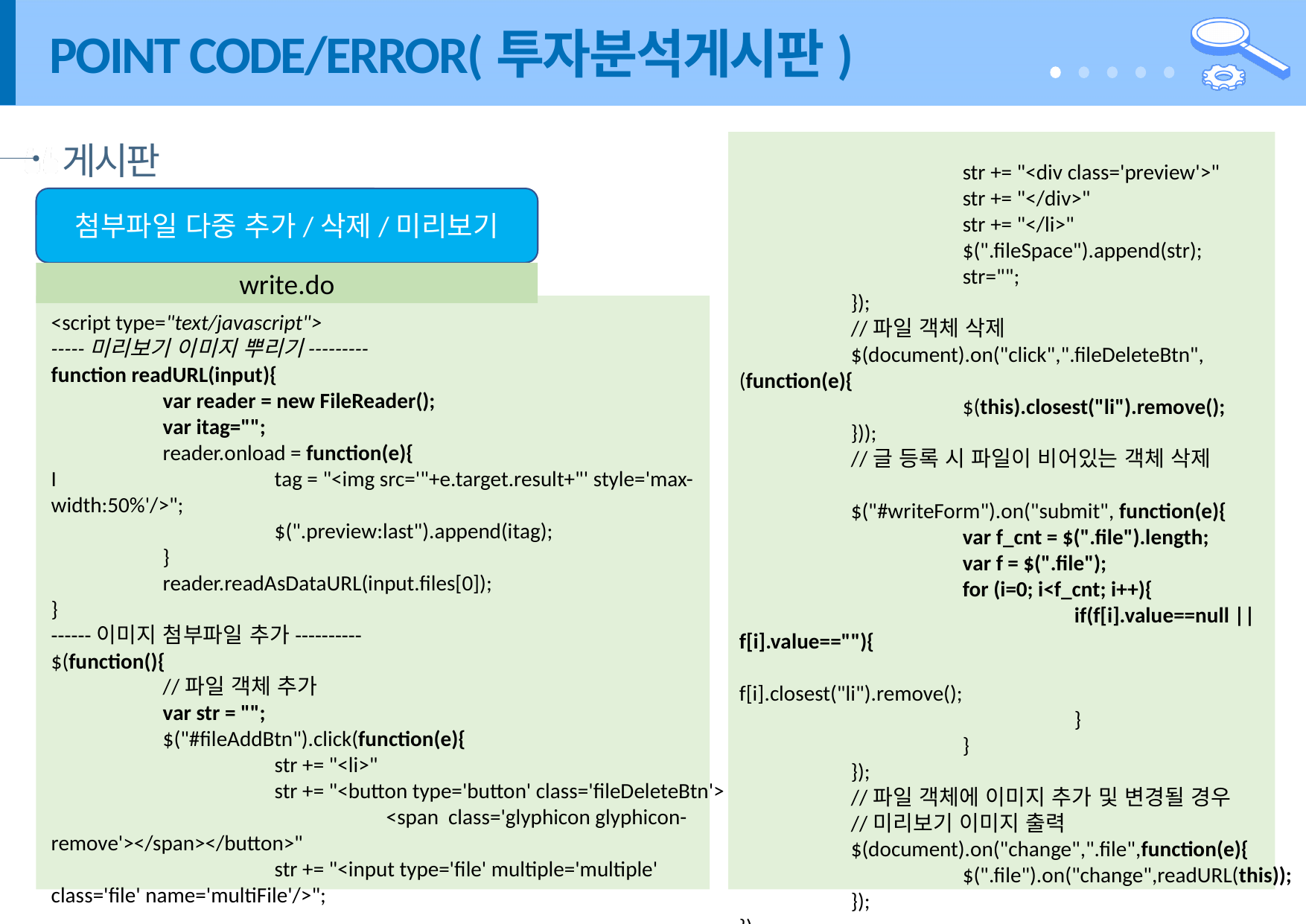

# POINT CODE/ERROR(투자분석게시판)
게시판

		str += "<div class='preview'>"
		str += "</div>"
		str += "</li>"
		$(".fileSpace").append(str);
		str="";
	});
	//파일 객체 삭제
	$(document).on("click",".fileDeleteBtn",(function(e){
		$(this).closest("li").remove();
	}));
	//글 등록 시 파일이 비어있는 객체 삭제
	$("#writeForm").on("submit", function(e){
		var f_cnt = $(".file").length;
		var f = $(".file");
		for (i=0; i<f_cnt; i++){
			if(f[i].value==null || f[i].value==""){
				f[i].closest("li").remove();
			}
		}
	});
	//파일 객체에 이미지 추가 및 변경될 경우
	//미리보기 이미지 출력
	$(document).on("change",".file",function(e){
		$(".file").on("change",readURL(this));
	});
});
</script>
첨부파일 다중 추가/삭제/미리보기
write.do

<script type="text/javascript">
-----미리보기 이미지 뿌리기---------
function readURL(input){
	var reader = new FileReader();
	var itag="";
	reader.onload = function(e){
I		tag = "<img src='"+e.target.result+"' style='max-width:50%'/>";
		$(".preview:last").append(itag);
	}
	reader.readAsDataURL(input.files[0]);
}
------이미지 첨부파일 추가----------
$(function(){
	//파일 객체 추가
	var str = "";
	$("#fileAddBtn").click(function(e){
		str += "<li>"
		str += "<button type='button' class='fileDeleteBtn'>
			<span  class='glyphicon glyphicon-remove'></span></button>"
		str += "<input type='file' multiple='multiple' class='file' name='multiFile'/>";